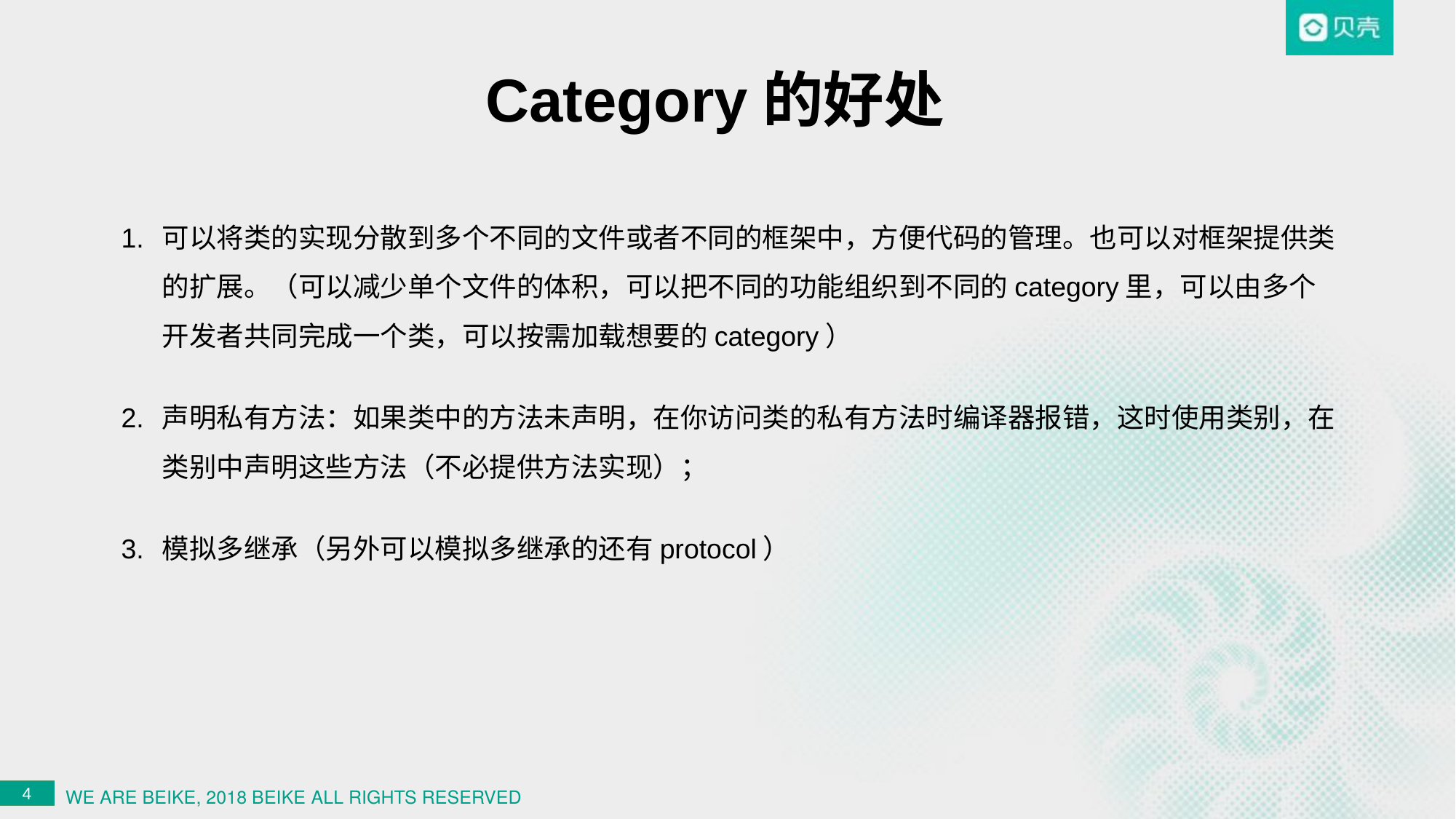

Category的好处
可以将类的实现分散到多个不同的文件或者不同的框架中，方便代码的管理。也可以对框架提供类的扩展。（可以减少单个文件的体积，可以把不同的功能组织到不同的category里，可以由多个开发者共同完成一个类，可以按需加载想要的category）

声明私有方法：如果类中的方法未声明，在你访问类的私有方法时编译器报错，这时使用类别，在类别中声明这些方法（不必提供方法实现）；

模拟多继承（另外可以模拟多继承的还有protocol）